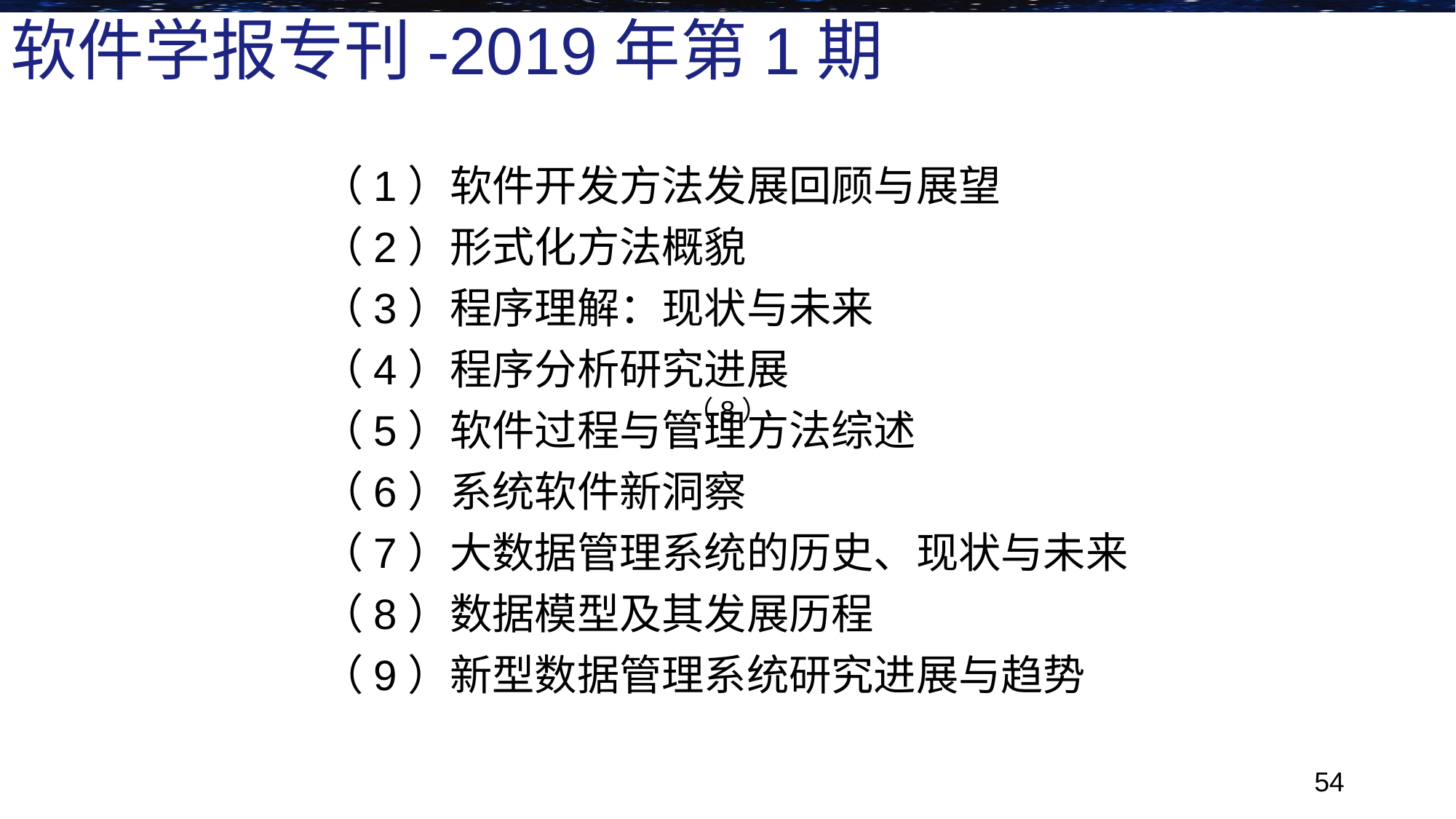

# 软件学报专刊-2019年第1期
（1）软件开发方法发展回顾与展望
（2）形式化方法概貌
（3）程序理解：现状与未来
（4）程序分析研究进展
（5）软件过程与管理方法综述
（6）系统软件新洞察
（7）大数据管理系统的历史、现状与未来
（8）数据模型及其发展历程
（9）新型数据管理系统研究进展与趋势
（8）
54